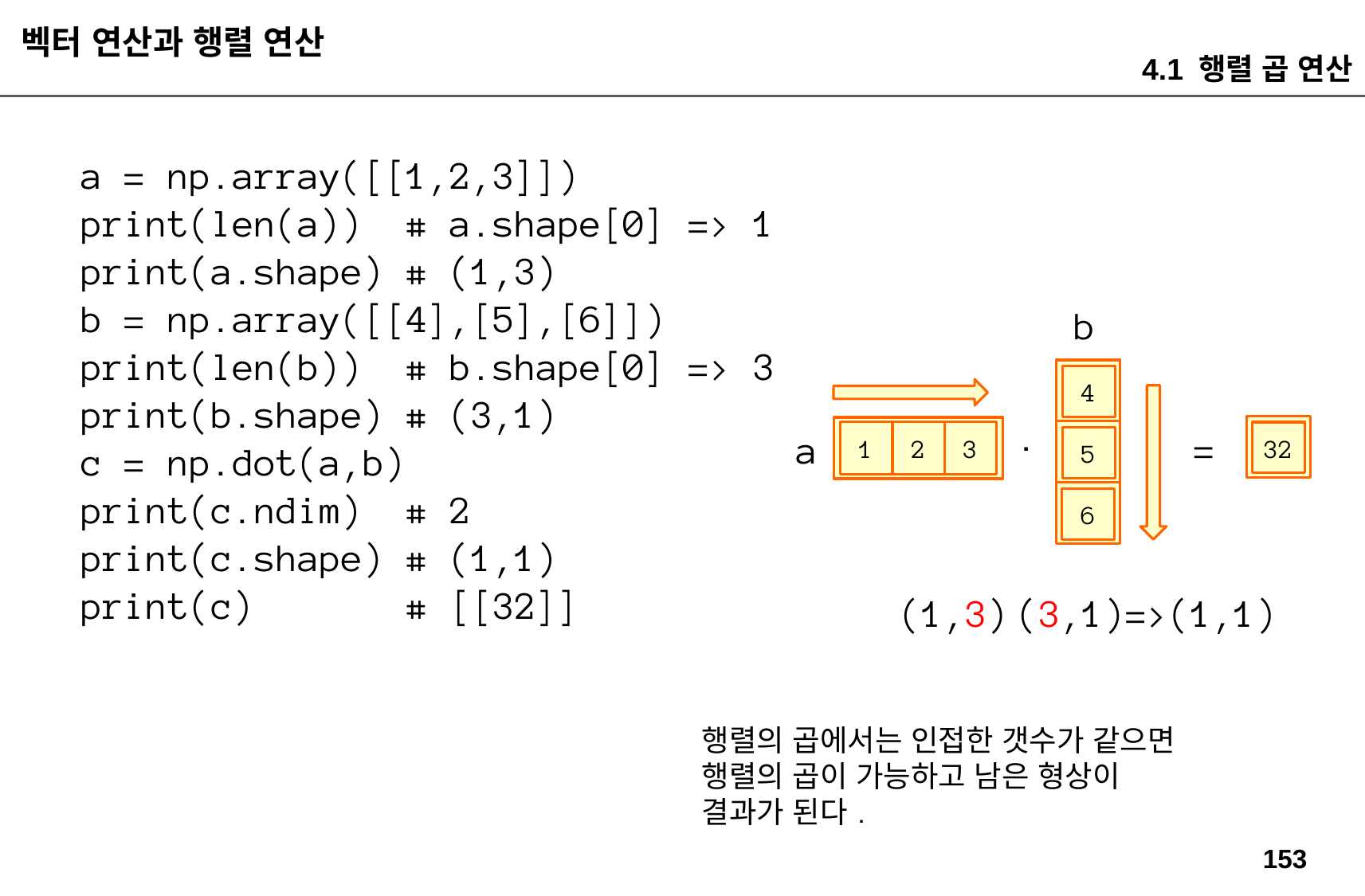

벡터 연산과 행렬 연산
4.1 행렬 곱 연산
a = np.array([[1,2,3]])
print(len(a))  # a.shape[0] => 1
print(a.shape) # (1,3)
b = np.array([[4],[5],[6]])
print(len(b))  # b.shape[0] => 3
print(b.shape) # (3,1)
c = np.dot(a,b)
print(c.ndim)  # 2
print(c.shape) # (1,1)
print(c)       # [[32]]
b

4

.

=

a

3
2
1
32
5

6
(1,3)
(3,1)=>(1,1)
행렬의 곱에서는 인접한 갯수가 같으면
행렬의 곱이 가능하고 남은 형상이
결과가 된다.